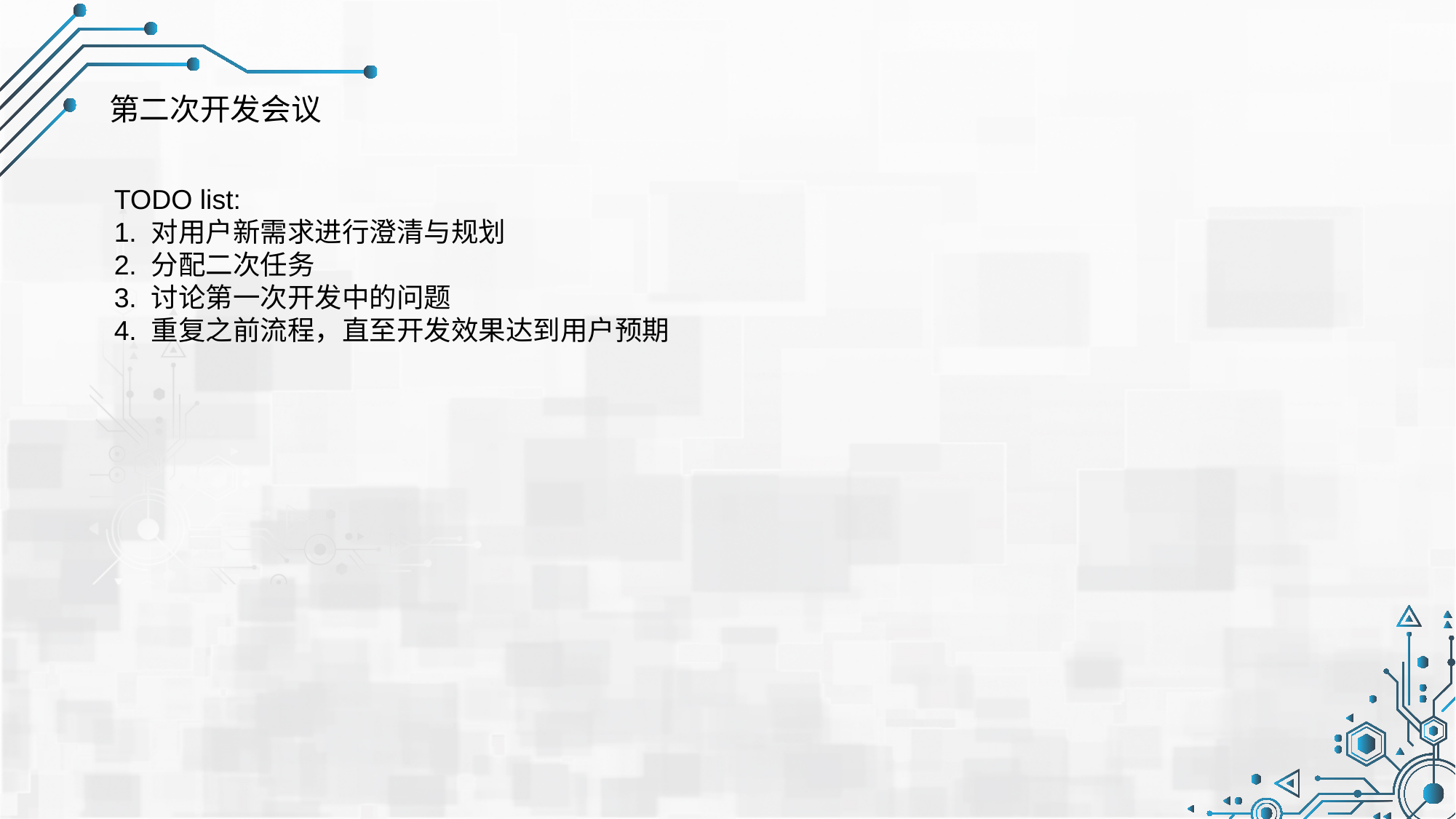

第二次开发会议
TODO list:
1. 对用户新需求进行澄清与规划
2. 分配二次任务
3. 讨论第一次开发中的问题
4. 重复之前流程，直至开发效果达到用户预期